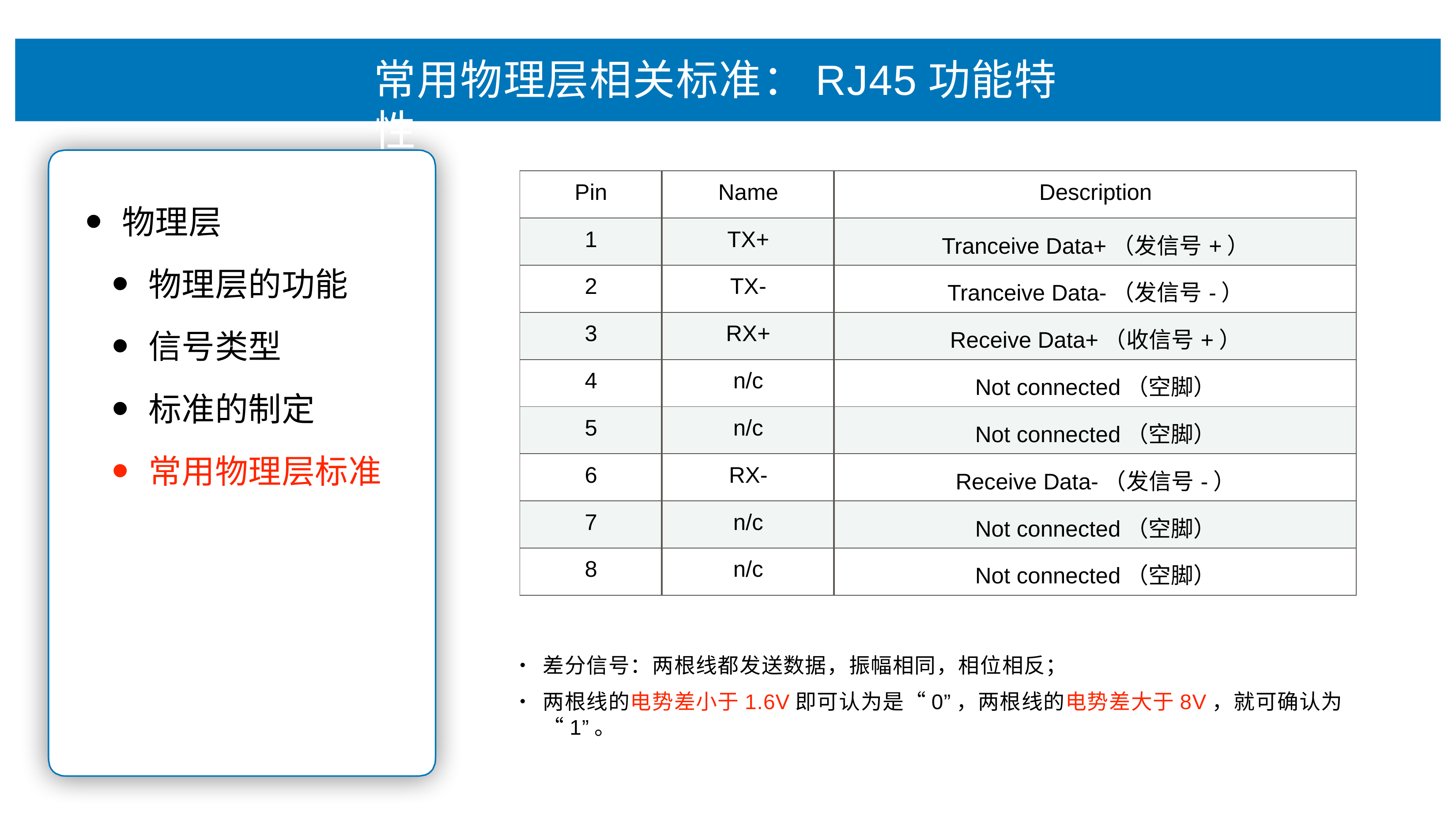

# 常⽤物理层相关标准：RJ45功能特性

| Pin | Name | Description |
| --- | --- | --- |
| 1 | TX+ | Tranceive Data+（发信号+） |
| 2 | TX- | Tranceive Data-（发信号-） |
| 3 | RX+ | Receive Data+（收信号+） |
| 4 | n/c | Not connected（空脚） |
| 5 | n/c | Not connected（空脚） |
| 6 | RX- | Receive Data-（发信号-） |
| 7 | n/c | Not connected（空脚） |
| 8 | n/c | Not connected（空脚） |
物理层
物理层的功能
信号类型
标准的制定
常⽤物理层标准
差分信号：两根线都发送数据，振幅相同，相位相反；
两根线的电势差⼩于1.6V即可认为是“0”，两根线的电势差⼤于8V，就可确认为“1”。
•
•